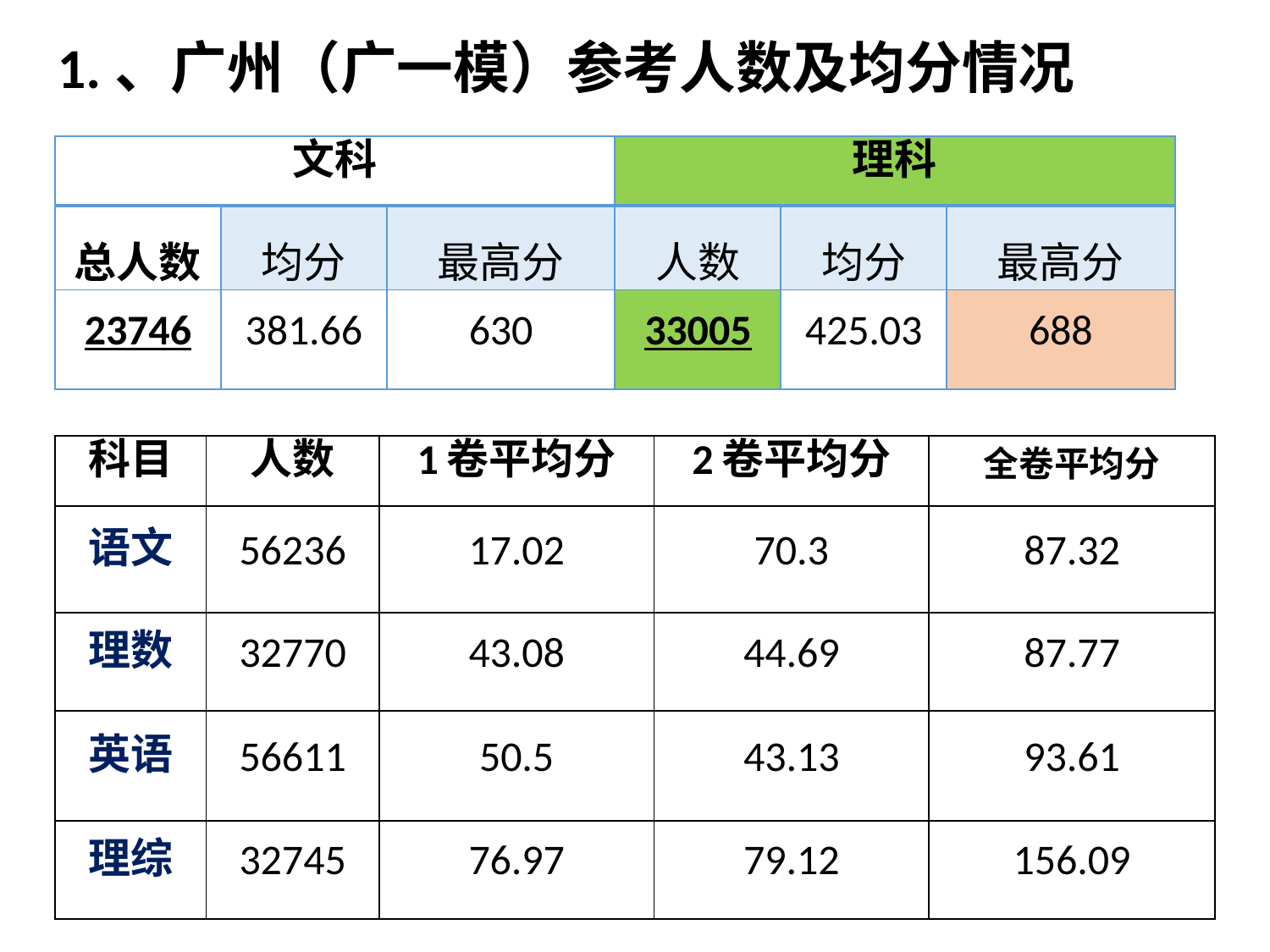

1.、广州（广一模）参考人数及均分情况
| 文科 |  |  | 理科 |  |  |
| --- | --- | --- | --- | --- | --- |
| 总人数 | 均分 | 最高分 | 人数 | 均分 | 最高分 |
| 23746 | 381.66 | 630 | 33005 | 425.03 | 688 |
| 科目 | 人数 | 1卷平均分 | 2卷平均分 | 全卷平均分 |
| --- | --- | --- | --- | --- |
| 语文 | 56236 | 17.02 | 70.3 | 87.32 |
| 理数 | 32770 | 43.08 | 44.69 | 87.77 |
| 英语 | 56611 | 50.5 | 43.13 | 93.61 |
| 理综 | 32745 | 76.97 | 79.12 | 156.09 |